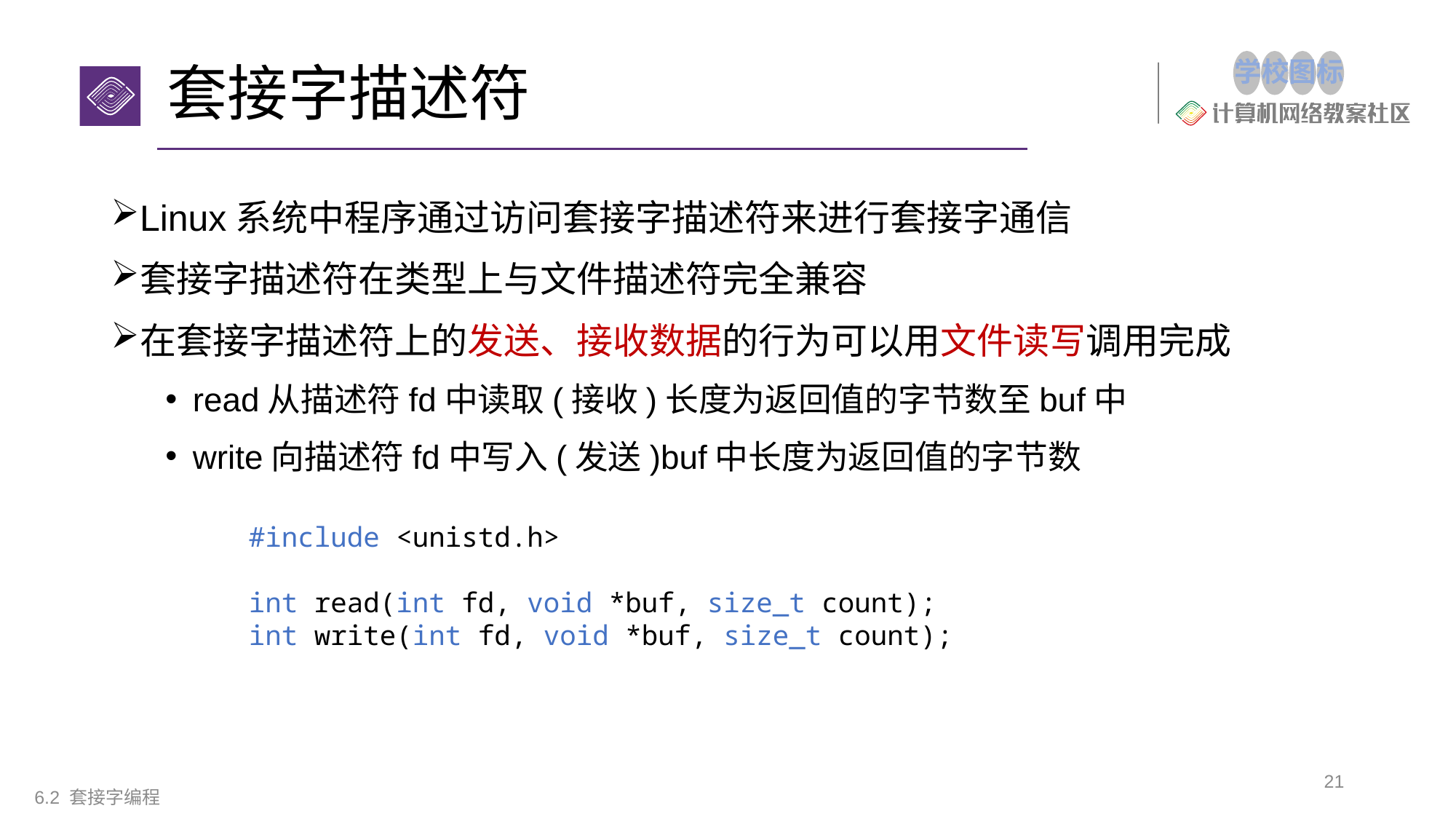

# 套接字描述符
Linux系统中程序通过访问套接字描述符来进行套接字通信
套接字描述符在类型上与文件描述符完全兼容
在套接字描述符上的发送、接收数据的行为可以用文件读写调用完成
read从描述符fd中读取(接收)长度为返回值的字节数至buf中
write向描述符fd中写入(发送)buf中长度为返回值的字节数
#include <unistd.h>
int read(int fd, void *buf, size_t count);
int write(int fd, void *buf, size_t count);

21
6.2 套接字编程